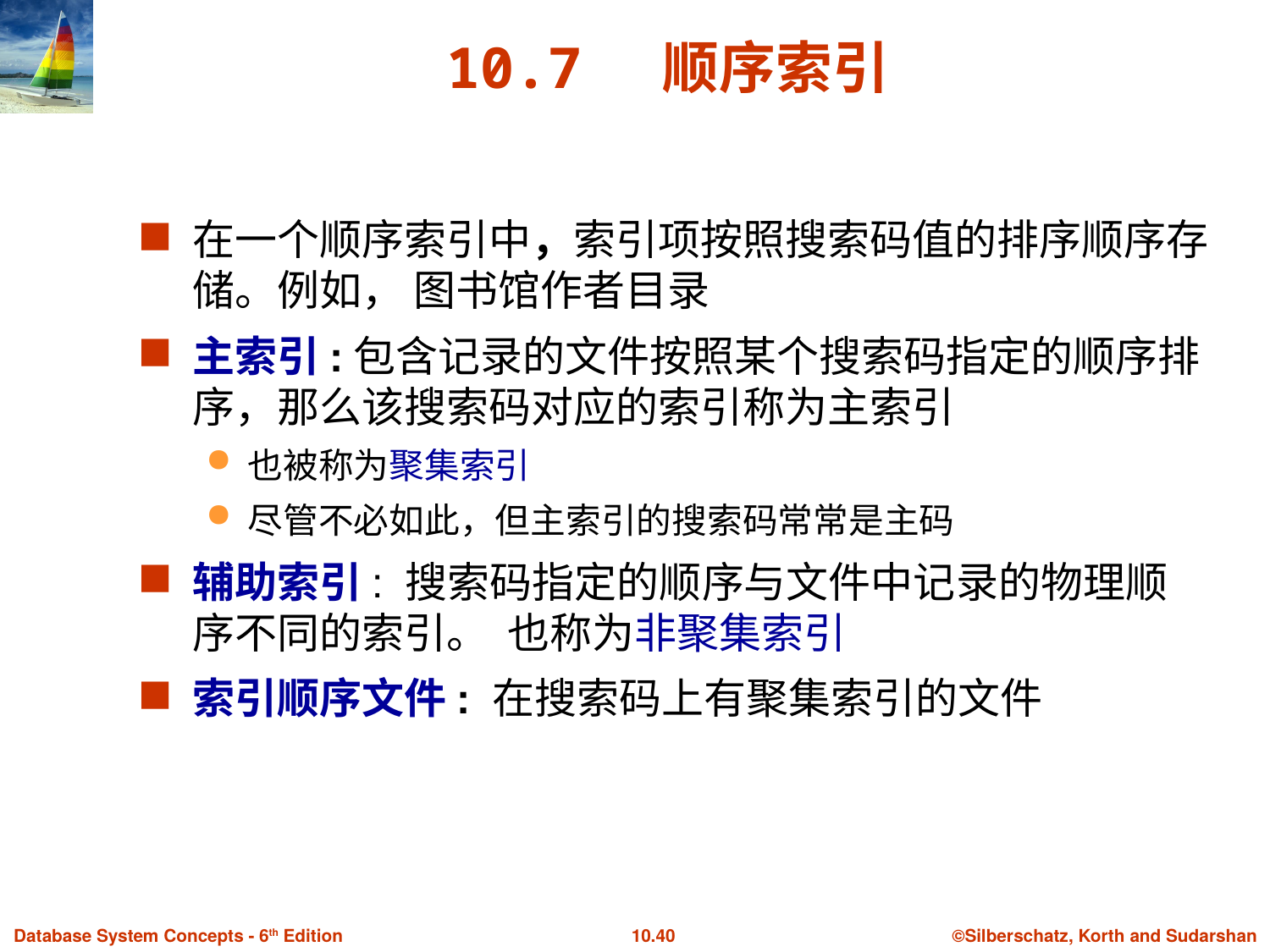

# 10.7  顺序索引
在一个顺序索引中，索引项按照搜索码值的排序顺序存储。例如， 图书馆作者目录
主索引:包含记录的文件按照某个搜索码指定的顺序排序，那么该搜索码对应的索引称为主索引
也被称为聚集索引
尽管不必如此，但主索引的搜索码常常是主码
辅助索引: 搜索码指定的顺序与文件中记录的物理顺序不同的索引。  也称为非聚集索引
索引顺序文件: 在搜索码上有聚集索引的文件